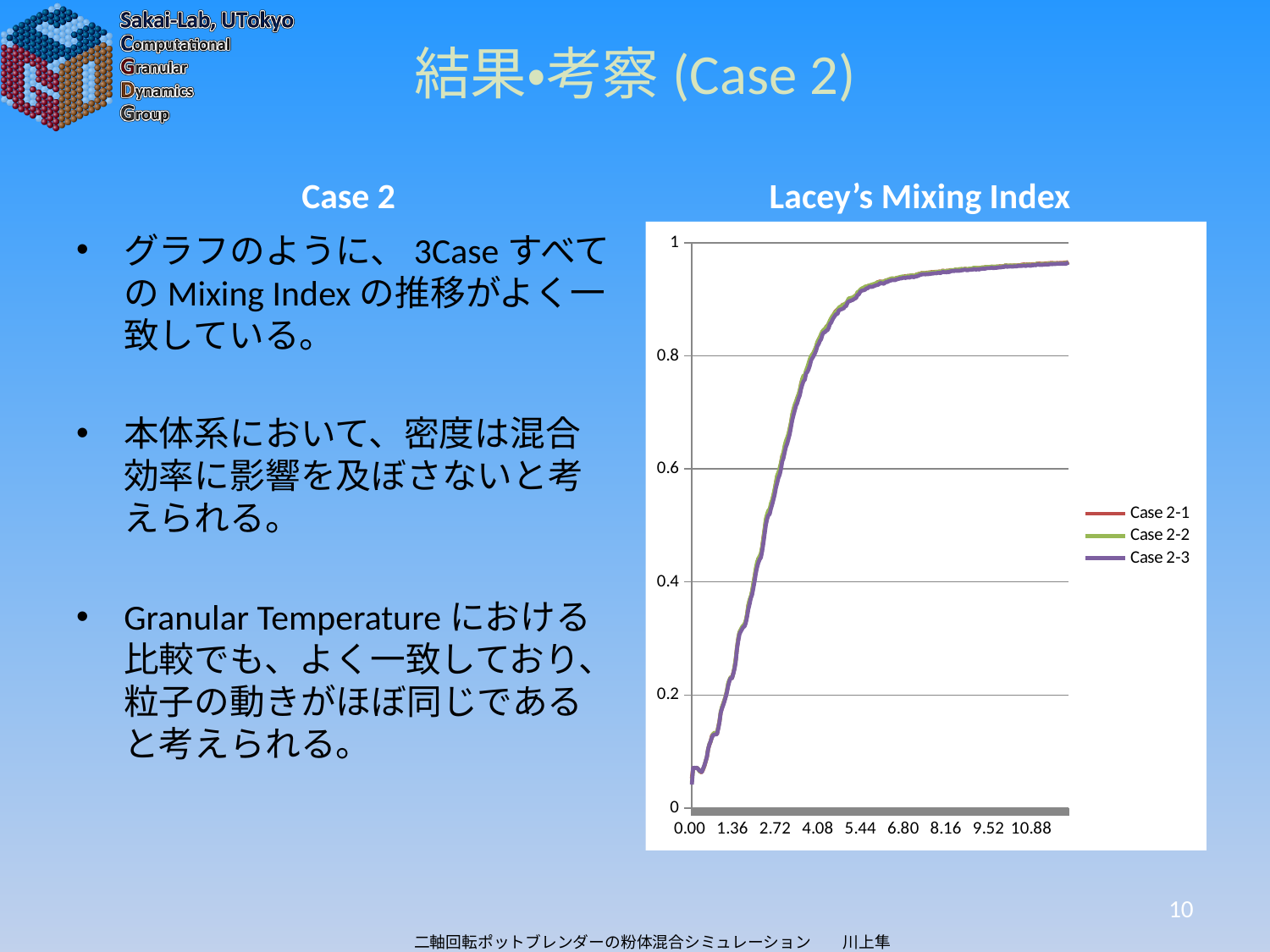

# 結果・考察(Case 2)
Case 2
Lacey’s Mixing Index
グラフのように、3CaseすべてのMixing Indexの推移がよく一致している。

本体系において、密度は混合効率に影響を及ぼさないと考えられる。

Granular Temperatureにおける比較でも、よく一致しており、粒子の動きがほぼ同じであると考えられる。

### Chart

| Category |  |  |  |
|---|---|---|---|
| 0 | 0.052547 | 0.044883 | 0.041537 |
| 0.04 | 0.070718 | 0.069507 | 0.070972 |
| 0.08 | 0.07124 | 0.071366 | 0.071071 |
| 0.12 | 0.071057 | 0.070845 | 0.070936 |
| 0.16001599999999999 | 0.070985 | 0.07114 | 0.071327 |
| 0.200016 | 0.06894 | 0.069368 | 0.069395 |
| 0.24001600000000001 | 0.066508 | 0.065636 | 0.066272 |
| 0.28001599999999999 | 0.063509 | 0.064143 | 0.065594 |
| 0.32001600000000002 | 0.063671 | 0.064805 | 0.063794 |
| 0.36 | 0.068398 | 0.069344 | 0.070068 |
| 0.4 | 0.074203 | 0.075461 | 0.075531 |
| 0.44 | 0.081966 | 0.08268 | 0.082807 |
| 0.48 | 0.090016 | 0.091203 | 0.090356 |
| 0.52 | 0.104506 | 0.104707 | 0.104106 |
| 0.56000000000000005 | 0.111782 | 0.113623 | 0.112344 |
| 0.6 | 0.117632 | 0.117611 | 0.118289 |
| 0.64 | 0.12767 | 0.126111 | 0.124616 |
| 0.68 | 0.130809 | 0.131322 | 0.128822 |
| 0.72 | 0.132966 | 0.132641 | 0.130021 |
| 0.76 | 0.130648 | 0.132928 | 0.130297 |
| 0.8 | 0.130781 | 0.133424 | 0.13057 |
| 0.84 | 0.14247 | 0.142647 | 0.139496 |
| 0.88 | 0.153543 | 0.152781 | 0.150989 |
| 0.92 | 0.168557 | 0.170203 | 0.168324 |
| 0.96 | 0.177201 | 0.178887 | 0.17588 |
| 1 | 0.18458 | 0.184359 | 0.181612 |
| 1.04 | 0.190972 | 0.191036 | 0.18833 |
| 1.08 | 0.197758 | 0.198312 | 0.196867 |
| 1.1200000000000001 | 0.207849 | 0.208591 | 0.205187 |
| 1.1599999999999999 | 0.219598 | 0.221295 | 0.216427 |
| 1.2 | 0.225946 | 0.227419 | 0.224942 |
| 1.24 | 0.231347 | 0.231328 | 0.230099 |
| 1.28 | 0.230286 | 0.230161 | 0.229698 |
| 1.32 | 0.238676 | 0.237722 | 0.237008 |
| 1.36 | 0.248037 | 0.249298 | 0.24577 |
| 1.4 | 0.263605 | 0.26388 | 0.258721 |
| 1.44 | 0.284486 | 0.285181 | 0.281829 |
| 1.48 | 0.300367 | 0.300514 | 0.295951 |
| 1.52 | 0.311204 | 0.311136 | 0.307866 |
| 1.56 | 0.315192 | 0.315822 | 0.312371 |
| 1.6 | 0.319095 | 0.320403 | 0.316224 |
| 1.64 | 0.320661 | 0.323164 | 0.320252 |
| 1.68 | 0.32431 | 0.325445 | 0.321216 |
| 1.72 | 0.330389 | 0.332076 | 0.327416 |
| 1.76 | 0.341264 | 0.342979 | 0.338038 |
| 1.8 | 0.358784 | 0.358302 | 0.351504 |
| 1.84 | 0.367212 | 0.368609 | 0.360752 |
| 1.88 | 0.37282 | 0.374611 | 0.371425 |
| 1.92 | 0.382938 | 0.383735 | 0.377145 |
| 1.96 | 0.395734 | 0.397715 | 0.388801 |
| 2 | 0.409109 | 0.408837 | 0.401097 |
| 2.04 | 0.421618 | 0.424093 | 0.415242 |
| 2.08 | 0.430773 | 0.435257 | 0.425764 |
| 2.12 | 0.441052 | 0.441551 | 0.434088 |
| 2.16 | 0.443265 | 0.445498 | 0.439636 |
| 2.2000000000000002 | 0.448849 | 0.450383 | 0.443047 |
| 2.2400000000000002 | 0.460659 | 0.461431 | 0.454039 |
| 2.2799999999999998 | 0.477647 | 0.477186 | 0.468519 |
| 2.3199999999999998 | 0.492847 | 0.494539 | 0.48504 |
| 2.36 | 0.509148 | 0.511878 | 0.501102 |
| 2.4 | 0.517385 | 0.520194 | 0.511443 |
| 2.44 | 0.524804 | 0.526474 | 0.517957 |
| 2.48 | 0.526332 | 0.528944 | 0.520229 |
| 2.52 | 0.535805 | 0.539152 | 0.52971 |
| 2.56 | 0.544062 | 0.544571 | 0.537068 |
| 2.6 | 0.552532 | 0.554253 | 0.54577 |
| 2.64 | 0.562267 | 0.564855 | 0.55457 |
| 2.68 | 0.575878 | 0.57557 | 0.566847 |
| 2.72 | 0.587051 | 0.588606 | 0.575137 |
| 2.76 | 0.592208 | 0.593706 | 0.58426 |
| 2.8 | 0.598688 | 0.601953 | 0.58966 |
| 2.84 | 0.610217 | 0.610414 | 0.59988 |
| 2.88 | 0.62254 | 0.621965 | 0.613275 |
| 2.92 | 0.627635 | 0.629622 | 0.619342 |
| 2.96 | 0.63843 | 0.641669 | 0.629822 |
| 3 | 0.648212 | 0.649838 | 0.639323 |
| 3.04 | 0.652562 | 0.655675 | 0.644888 |
| 3.08 | 0.660246 | 0.662191 | 0.653265 |
| 3.12 | 0.67039 | 0.67209 | 0.661775 |
| 3.16 | 0.681277 | 0.682245 | 0.673804 |
| 3.2 | 0.695593 | 0.696932 | 0.686446 |
| 3.24 | 0.705676 | 0.704838 | 0.695352 |
| 3.28 | 0.711673 | 0.71405 | 0.703653 |
| 3.32 | 0.718219 | 0.719065 | 0.712046 |
| 3.36 | 0.72491 | 0.726227 | 0.716697 |
| 3.4 | 0.731569 | 0.731183 | 0.724372 |
| 3.44 | 0.736772 | 0.740386 | 0.730159 |
| 3.48 | 0.750356 | 0.749227 | 0.741288 |
| 3.52 | 0.758469 | 0.759147 | 0.74903 |
| 3.56 | 0.764391 | 0.765355 | 0.755314 |
| 3.6 | 0.763123 | 0.765647 | 0.757985 |
| 3.64 | 0.772521 | 0.774222 | 0.768779 |
| 3.68 | 0.77812 | 0.780056 | 0.77146 |
| 3.72 | 0.783364 | 0.787157 | 0.776133 |
| 3.76 | 0.792377 | 0.794524 | 0.782807 |
| 3.8 | 0.797721 | 0.799723 | 0.79186 |
| 3.84 | 0.80233 | 0.802562 | 0.795971 |
| 3.88 | 0.805366 | 0.806017 | 0.799617 |
| 3.92 | 0.81082 | 0.811125 | 0.804365 |
| 3.96 | 0.815823 | 0.816725 | 0.809515 |
| 4 | 0.823841 | 0.824512 | 0.817559 |
| 4.04 | 0.828157 | 0.829342 | 0.820719 |
| 4.08 | 0.83275 | 0.83292 | 0.826543 |
| 4.12 | 0.837505 | 0.838901 | 0.829529 |
| 4.1600159999999997 | 0.842437 | 0.843257 | 0.837249 |
| 4.2000159999999997 | 0.845629 | 0.845893 | 0.841307 |
| 4.2400159999999998 | 0.847551 | 0.847761 | 0.841913 |
| 4.2800159999999998 | 0.85098 | 0.850642 | 0.844442 |
| 4.3200159999999999 | 0.853455 | 0.85277 | 0.845386 |
| 4.3600159999999999 | 0.855905 | 0.8576 | 0.849404 |
| 4.4000159999999999 | 0.861632 | 0.862298 | 0.856352 |
| 4.440016 | 0.865992 | 0.866622 | 0.858856 |
| 4.480016 | 0.870166 | 0.870188 | 0.863882 |
| 4.520016 | 0.872946 | 0.872856 | 0.867825 |
| 4.5600160000000001 | 0.877119 | 0.876352 | 0.870815 |
| 4.6000160000000001 | 0.879801 | 0.878758 | 0.874096 |
| 4.6400160000000001 | 0.881901 | 0.881135 | 0.873763 |
| 4.6800160000000002 | 0.884281 | 0.884761 | 0.880085 |
| 4.7200160000000002 | 0.885912 | 0.887054 | 0.881601 |
| 4.7600160000000002 | 0.887085 | 0.886767 | 0.882259 |
| 4.8000160000000003 | 0.890354 | 0.888946 | 0.883191 |
| 4.8400160000000003 | 0.888632 | 0.891491 | 0.884265 |
| 4.8800160000000004 | 0.892046 | 0.890854 | 0.887358 |
| 4.9200160000000004 | 0.89319 | 0.893421 | 0.888348 |
| 4.9600160000000004 | 0.895156 | 0.897191 | 0.893999 |
| 5.0000159999999996 | 0.90075 | 0.90155 | 0.896535 |
| 5.0400159999999996 | 0.901971 | 0.902093 | 0.896833 |
| 5.0800159999999996 | 0.901327 | 0.902778 | 0.898112 |
| 5.1200159999999997 | 0.901973 | 0.903117 | 0.898595 |
| 5.1600159999999997 | 0.904203 | 0.904125 | 0.900242 |
| 5.2000159999999997 | 0.905916 | 0.906122 | 0.901402 |
| 5.2400159999999998 | 0.907693 | 0.90728 | 0.903014 |
| 5.2800159999999998 | 0.911547 | 0.913013 | 0.907578 |
| 5.3200159999999999 | 0.912038 | 0.913601 | 0.908621 |
| 5.3600159999999999 | 0.915784 | 0.916664 | 0.912946 |
| 5.4000159999999999 | 0.918502 | 0.918441 | 0.914955 |
| 5.440016 | 0.918409 | 0.919954 | 0.915749 |
| 5.480016 | 0.919399 | 0.920735 | 0.916169 |
| 5.520016 | 0.921891 | 0.922422 | 0.916938 |
| 5.5600160000000001 | 0.922646 | 0.922707 | 0.919335 |
| 5.6000160000000001 | 0.923236 | 0.923493 | 0.919399 |
| 5.6400160000000001 | 0.924145 | 0.924158 | 0.921487 |
| 5.6800160000000002 | 0.924518 | 0.925162 | 0.922597 |
| 5.7200160000000002 | 0.924563 | 0.925715 | 0.921802 |
| 5.7600160000000002 | 0.925717 | 0.926512 | 0.922319 |
| 5.8000160000000003 | 0.926412 | 0.927228 | 0.923418 |
| 5.8400160000000003 | 0.926987 | 0.927479 | 0.924226 |
| 5.8800160000000004 | 0.928456 | 0.929195 | 0.925056 |
| 5.9200160000000004 | 0.930351 | 0.929935 | 0.925393 |
| 5.9600160000000004 | 0.930729 | 0.930501 | 0.926474 |
| 6.0000159999999996 | 0.931909 | 0.931099 | 0.929243 |
| 6.0400159999999996 | 0.931026 | 0.930074 | 0.928288 |
| 6.0800159999999996 | 0.931067 | 0.931524 | 0.927972 |
| 6.1200159999999997 | 0.931117 | 0.931199 | 0.927496 |
| 6.1600159999999997 | 0.933032 | 0.932722 | 0.92956 |
| 6.2000159999999997 | 0.933497 | 0.933868 | 0.93071 |
| 6.2400159999999998 | 0.934177 | 0.933884 | 0.930761 |
| 6.2800159999999998 | 0.935109 | 0.935342 | 0.932528 |
| 6.3200159999999999 | 0.935822 | 0.935754 | 0.932735 |
| 6.3600159999999999 | 0.93623 | 0.937032 | 0.933946 |
| 6.4000159999999999 | 0.937084 | 0.937223 | 0.934183 |
| 6.440016 | 0.935737 | 0.9364 | 0.933933 |
| 6.480016 | 0.936513 | 0.937047 | 0.934017 |
| 6.520016 | 0.93816 | 0.937582 | 0.935086 |
| 6.5600160000000001 | 0.937469 | 0.938641 | 0.935782 |
| 6.6000160000000001 | 0.938416 | 0.938235 | 0.936218 |
| 6.6400160000000001 | 0.93881 | 0.939893 | 0.937172 |
| 6.6800160000000002 | 0.939052 | 0.939603 | 0.937013 |
| 6.7200160000000002 | 0.939437 | 0.940871 | 0.937773 |
| 6.7600160000000002 | 0.940095 | 0.939669 | 0.938216 |
| 6.8000160000000003 | 0.94106 | 0.939752 | 0.937721 |
| 6.8400160000000003 | 0.940744 | 0.940826 | 0.938257 |
| 6.8800160000000004 | 0.941493 | 0.941492 | 0.938983 |
| 6.9200160000000004 | 0.941432 | 0.940811 | 0.938277 |
| 6.9600160000000004 | 0.941266 | 0.941755 | 0.938876 |
| 7.0000159999999996 | 0.943316 | 0.942754 | 0.94037 |
| 7.0400159999999996 | 0.941691 | 0.941648 | 0.939506 |
| 7.0800159999999996 | 0.942001 | 0.941408 | 0.939254 |
| 7.1200159999999997 | 0.942196 | 0.942379 | 0.940458 |
| 7.1600159999999997 | 0.943971 | 0.943868 | 0.940446 |
| 7.2000159999999997 | 0.94442 | 0.944222 | 0.941376 |
| 7.2400159999999998 | 0.945145 | 0.944858 | 0.942221 |
| 7.2800159999999998 | 0.945282 | 0.945239 | 0.943495 |
| 7.3200159999999999 | 0.946675 | 0.946147 | 0.943837 |
| 7.3600159999999999 | 0.946515 | 0.946424 | 0.944196 |
| 7.4000159999999999 | 0.946279 | 0.946531 | 0.944396 |
| 7.440016 | 0.946314 | 0.946474 | 0.944103 |
| 7.480016 | 0.947062 | 0.946495 | 0.944768 |
| 7.520016 | 0.946989 | 0.946768 | 0.944192 |
| 7.5600160000000001 | 0.947501 | 0.947497 | 0.945017 |
| 7.6000160000000001 | 0.947564 | 0.9469 | 0.944849 |
| 7.6400160000000001 | 0.948357 | 0.947329 | 0.945467 |
| 7.6800160000000002 | 0.948017 | 0.947976 | 0.945511 |
| 7.7200160000000002 | 0.948303 | 0.948045 | 0.945995 |
| 7.7600160000000002 | 0.948652 | 0.948117 | 0.946236 |
| 7.8000160000000003 | 0.948841 | 0.948511 | 0.946047 |
| 7.8400160000000003 | 0.948355 | 0.948682 | 0.947025 |
| 7.8800160000000004 | 0.94933 | 0.948908 | 0.94685 |
| 7.9200160000000004 | 0.948944 | 0.948692 | 0.946378 |
| 7.9600160000000004 | 0.949222 | 0.949172 | 0.947524 |
| 8.0000160000000005 | 0.951322 | 0.950737 | 0.948541 |
| 8.0400159999999996 | 0.949709 | 0.949675 | 0.948005 |
| 8.0800160000000005 | 0.949689 | 0.949728 | 0.948054 |
| 8.1200159999999997 | 0.950718 | 0.950263 | 0.947773 |
| 8.1600160000000006 | 0.950441 | 0.950447 | 0.948614 |
| 8.2000159999999997 | 0.95085 | 0.950795 | 0.948119 |
| 8.2400160000000007 | 0.951584 | 0.951158 | 0.949282 |
| 8.2800159999999998 | 0.951297 | 0.951979 | 0.949921 |
| 8.3200160000000007 | 0.951162 | 0.951391 | 0.950123 |
| 8.3600159999999999 | 0.951549 | 0.951825 | 0.94995 |
| 8.4000160000000008 | 0.952372 | 0.952941 | 0.950787 |
| 8.440016 | 0.952178 | 0.952141 | 0.950486 |
| 8.4800160000000009 | 0.952071 | 0.952414 | 0.950532 |
| 8.520016 | 0.95296 | 0.953346 | 0.950577 |
| 8.5600159999999992 | 0.952992 | 0.953653 | 0.95076 |
| 8.6000160000000001 | 0.953108 | 0.953818 | 0.951349 |
| 8.6400159999999993 | 0.952729 | 0.953402 | 0.951518 |
| 8.6800160000000002 | 0.953745 | 0.953757 | 0.952347 |
| 8.7200159999999993 | 0.953962 | 0.953921 | 0.952245 |
| 8.7600160000000002 | 0.953334 | 0.953639 | 0.951414 |
| 8.8000159999999994 | 0.953178 | 0.953488 | 0.951625 |
| 8.8400160000000003 | 0.953526 | 0.95431 | 0.952168 |
| 8.8800159999999995 | 0.953576 | 0.954112 | 0.952257 |
| 8.9200160000000004 | 0.953415 | 0.954406 | 0.952504 |
| 8.9600159999999995 | 0.954145 | 0.955519 | 0.952623 |
| 9.0000160000000005 | 0.95578 | 0.955723 | 0.953755 |
| 9.0400159999999996 | 0.955127 | 0.955789 | 0.952545 |
| 9.0800160000000005 | 0.955329 | 0.955291 | 0.952851 |
| 9.1200159999999997 | 0.955153 | 0.955606 | 0.953223 |
| 9.1600160000000006 | 0.9555 | 0.955469 | 0.952705 |
| 9.2000159999999997 | 0.955648 | 0.955805 | 0.953944 |
| 9.2400160000000007 | 0.956078 | 0.956373 | 0.953832 |
| 9.2800159999999998 | 0.956161 | 0.956525 | 0.95422 |
| 9.3200160000000007 | 0.956454 | 0.956312 | 0.953988 |
| 9.3600159999999999 | 0.957401 | 0.957242 | 0.954406 |
| 9.4000160000000008 | 0.957063 | 0.957157 | 0.955009 |
| 9.440016 | 0.957068 | 0.957362 | 0.955192 |
| 9.4800160000000009 | 0.957083 | 0.957372 | 0.955164 |
| 9.520016 | 0.957237 | 0.957726 | 0.955572 |
| 9.5600159999999992 | 0.957647 | 0.957942 | 0.955789 |
| 9.6000160000000001 | 0.957493 | 0.957522 | 0.955199 |
| 9.6400159999999993 | 0.95766 | 0.957875 | 0.955461 |
| 9.6800160000000002 | 0.957493 | 0.95756 | 0.9556 |
| 9.7200159999999993 | 0.957905 | 0.9584 | 0.955851 |
| 9.7600160000000002 | 0.956897 | 0.957879 | 0.956142 |
| 9.8000159999999994 | 0.95878 | 0.95801 | 0.956634 |
| 9.8400160000000003 | 0.958294 | 0.957743 | 0.956476 |
| 9.8800159999999995 | 0.958446 | 0.958279 | 0.956802 |
| 9.9200160000000004 | 0.958559 | 0.958394 | 0.957308 |
| 9.9600159999999995 | 0.95897 | 0.958798 | 0.957301 |
| 10.000016 | 0.9606 | 0.960547 | 0.958964 |
| 10.040016 | 0.959341 | 0.959477 | 0.957434 |
| 10.080016000000001 | 0.959479 | 0.959523 | 0.957773 |
| 10.120016 | 0.95952 | 0.959796 | 0.958026 |
| 10.160016000000001 | 0.959731 | 0.959869 | 0.95816 |
| 10.200016 | 0.959524 | 0.959515 | 0.957695 |
| 10.240016000000001 | 0.959879 | 0.959435 | 0.957938 |
| 10.280016 | 0.959964 | 0.96015 | 0.958448 |
| 10.320016000000001 | 0.95971 | 0.95977 | 0.958053 |
| 10.360016 | 0.959833 | 0.959636 | 0.958433 |
| 10.400016000000001 | 0.960295 | 0.959804 | 0.959244 |
| 10.440016 | 0.959996 | 0.959907 | 0.958948 |
| 10.480016000000001 | 0.960582 | 0.959912 | 0.959029 |
| 10.520016 | 0.961292 | 0.960162 | 0.959105 |
| 10.560015999999999 | 0.961557 | 0.960671 | 0.959463 |
| 10.600016 | 0.961656 | 0.961342 | 0.959505 |
| 10.640015999999999 | 0.961299 | 0.960433 | 0.959022 |
| 10.680016 | 0.961867 | 0.961073 | 0.959634 |
| 10.720015999999999 | 0.961965 | 0.961644 | 0.960164 |
| 10.760016 | 0.961997 | 0.961217 | 0.959545 |
| 10.800015999999999 | 0.961156 | 0.961134 | 0.959334 |
| 10.840016 | 0.961953 | 0.960974 | 0.96023 |
| 10.880015999999999 | 0.962276 | 0.961588 | 0.96028 |
| 10.920016 | 0.961862 | 0.961054 | 0.960521 |
| 10.960016 | 0.96196 | 0.961845 | 0.960261 |
| 11.000016 | 0.963449 | 0.963344 | 0.961324 |
| 11.040016 | 0.96302 | 0.962034 | 0.961695 |
| 11.080016000000001 | 0.963239 | 0.962135 | 0.960705 |
| 11.120016 | 0.962894 | 0.962351 | 0.961128 |
| 11.160016000000001 | 0.963011 | 0.962443 | 0.960813 |
| 11.200016 | 0.962898 | 0.9628 | 0.961334 |
| 11.240016000000001 | 0.963233 | 0.962463 | 0.961437 |
| 11.280016 | 0.963508 | 0.962459 | 0.961563 |
| 11.320016000000001 | 0.963321 | 0.962849 | 0.961434 |
| 11.360016 | 0.964017 | 0.963247 | 0.961568 |
| 11.400016000000001 | 0.964028 | 0.963278 | 0.962028 |
| 11.440016 | 0.96442 | 0.963186 | 0.962565 |
| 11.480016000000001 | 0.964322 | 0.963592 | 0.96213 |
| 11.520016 | 0.964145 | 0.963542 | 0.962454 |
| 11.560015999999999 | 0.964124 | 0.963555 | 0.962467 |
| 11.6 | 0.963895 | 0.963138 | 0.962579 |
| 11.64 | 0.964413 | 0.963501 | 0.962736 |
| 11.68 | 0.963679 | 0.963479 | 0.962982 |
| 11.72 | 0.964375 | 0.963691 | 0.9626 |
| 11.76 | 0.964247 | 0.963267 | 0.963165 |
| 11.8 | 0.96443 | 0.963322 | 0.96261 |
| 11.84 | 0.964578 | 0.963972 | 0.963046 |
| 11.88 | 0.96456 | 0.964142 | 0.962943 |
| 11.92 | 0.965447 | 0.96438 | 0.962939 |
| 11.96 | 0.96482 | 0.964206 | 0.964036 |
| 12 | 0.96642 | 0.965278 | 0.964895 |
10